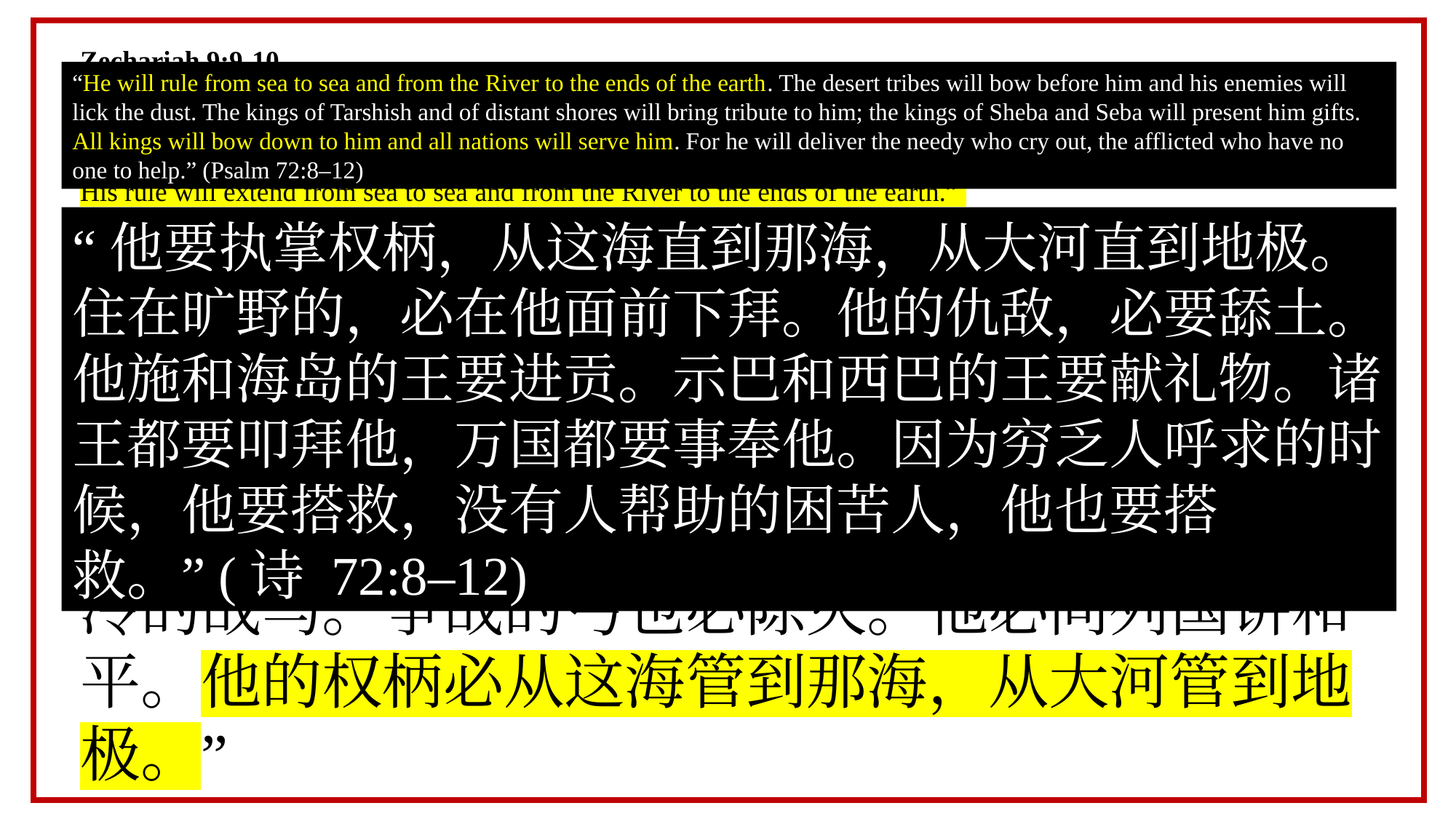

Zechariah 9:9-10
“Rejoice greatly, O Daughter of Zion! Shout, Daughter of Jerusalem! See, your king comes to you, righteous and having salvation, gentle and riding on a donkey, on a colt, the foal of a donkey. 10 I will take away the chariots from Ephraim and the war-horses from Jerusalem, and the battle bow will be broken. He will proclaim peace to the nations. His rule will extend from sea to sea and from the River to the ends of the earth.”
亚9:9-10
“锡安的民哪，应当大大喜乐。耶路撒冷的民哪，应当欢呼。看哪，你的王来到你这里。他是公义的，并且施行拯救，谦谦和和地骑着驴，就是骑着驴的驹子。我必除灭以法莲的战车，和耶路撒冷的战马。争战的弓也必除灭。他必向列国讲和平。他的权柄必从这海管到那海，从大河管到地极。”
“He will rule from sea to sea and from the River to the ends of the earth. The desert tribes will bow before him and his enemies will lick the dust. The kings of Tarshish and of distant shores will bring tribute to him; the kings of Sheba and Seba will present him gifts. All kings will bow down to him and all nations will serve him. For he will deliver the needy who cry out, the afflicted who have no one to help.” (Psalm 72:8–12)
“他要执掌权柄，从这海直到那海，从大河直到地极。住在旷野的，必在他面前下拜。他的仇敌，必要舔土。他施和海岛的王要进贡。示巴和西巴的王要献礼物。诸王都要叩拜他，万国都要事奉他。因为穷乏人呼求的时候，他要搭救，没有人帮助的困苦人，他也要搭救。”(诗 72:8–12)